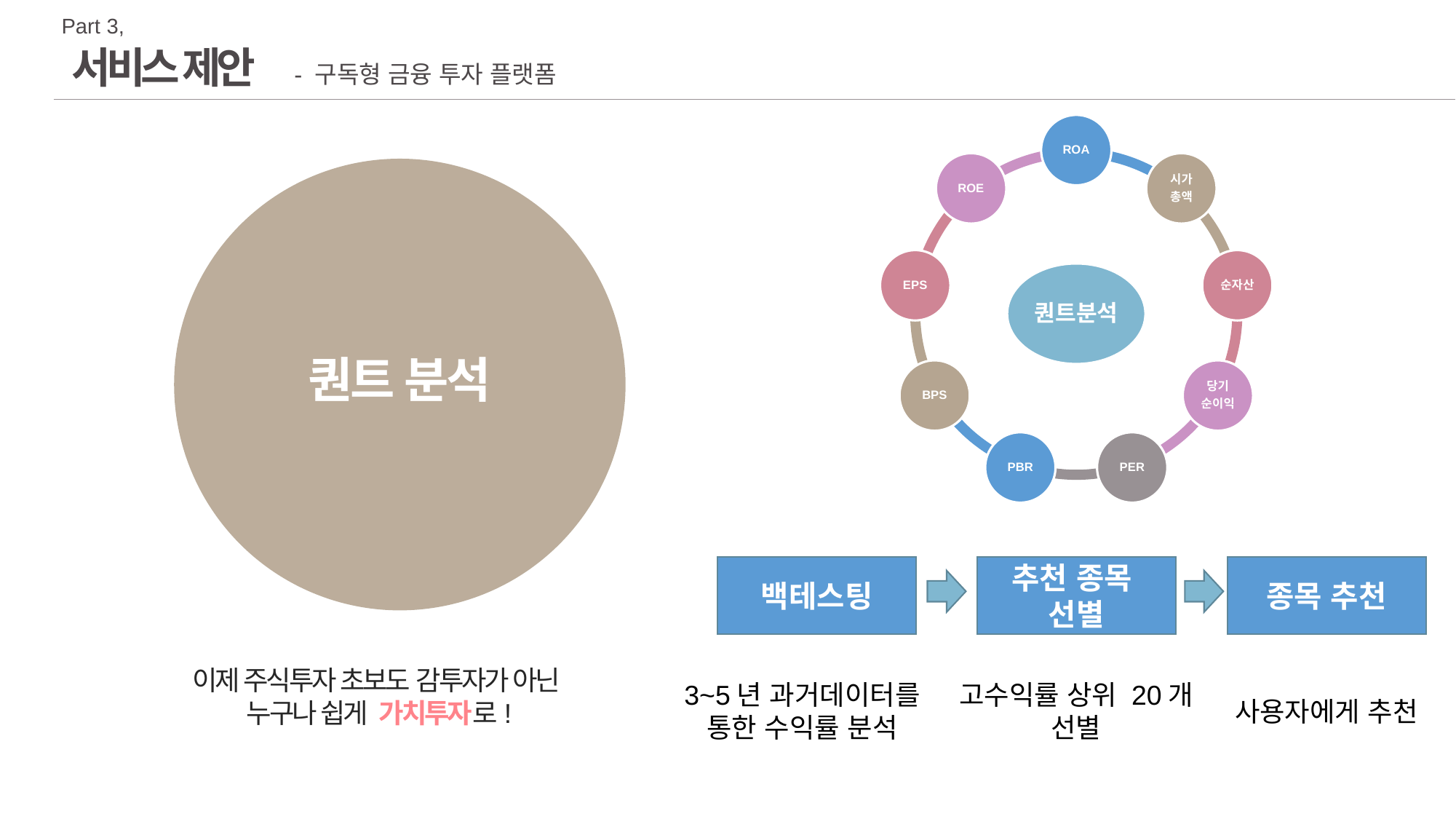

Part 3,
서비스 제안
- 구독형 금융 투자 플랫폼
퀀트분석
ROA
시가
총액
순자산
당기
순이익
PER
PBR
BPS
EPS
ROE

퀀트 분석
백테스팅
추천 종목
선별
종목 추천

이제 주식투자 초보도 감투자가 아닌
누구나 쉽게  가치투자로!
고수익률 상위 20개
선별
3~5년 과거데이터를 통한 수익률 분석
사용자에게 추천